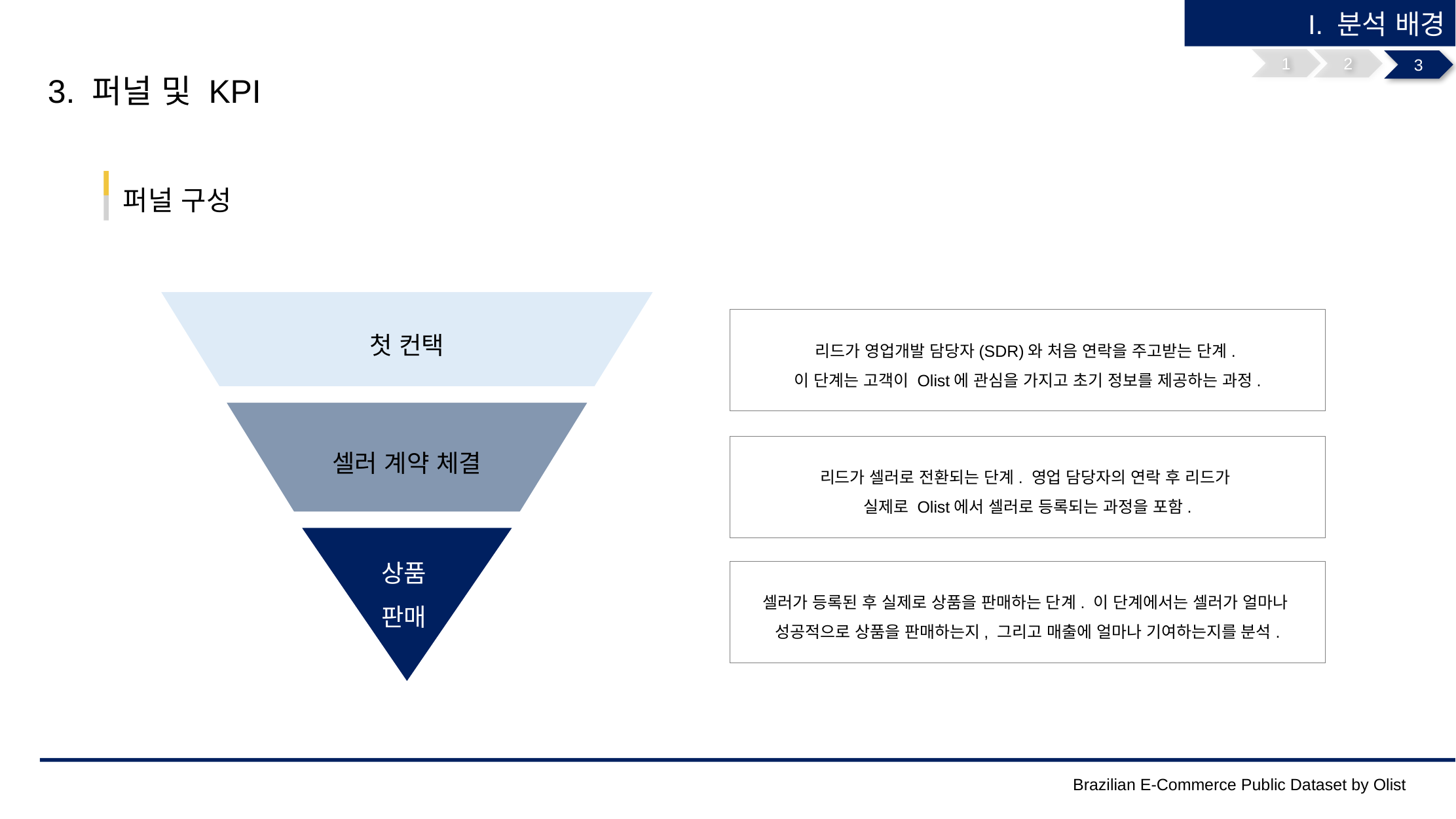

I. 분석 배경
1
2
3
3. 퍼널 및 KPI

퍼널 구성

리드가 영업개발 담당자(SDR)와 처음 연락을 주고받는 단계.
이 단계는 고객이 Olist에 관심을 가지고 초기 정보를 제공하는 과정.
첫 컨택

셀러 계약 체결
리드가 셀러로 전환되는 단계. 영업 담당자의 연락 후 리드가
실제로 Olist에서 셀러로 등록되는 과정을 포함.

상품
판매
셀러가 등록된 후 실제로 상품을 판매하는 단계. 이 단계에서는 셀러가 얼마나
성공적으로 상품을 판매하는지, 그리고 매출에 얼마나 기여하는지를 분석.

Brazilian E-Commerce Public Dataset by Olist